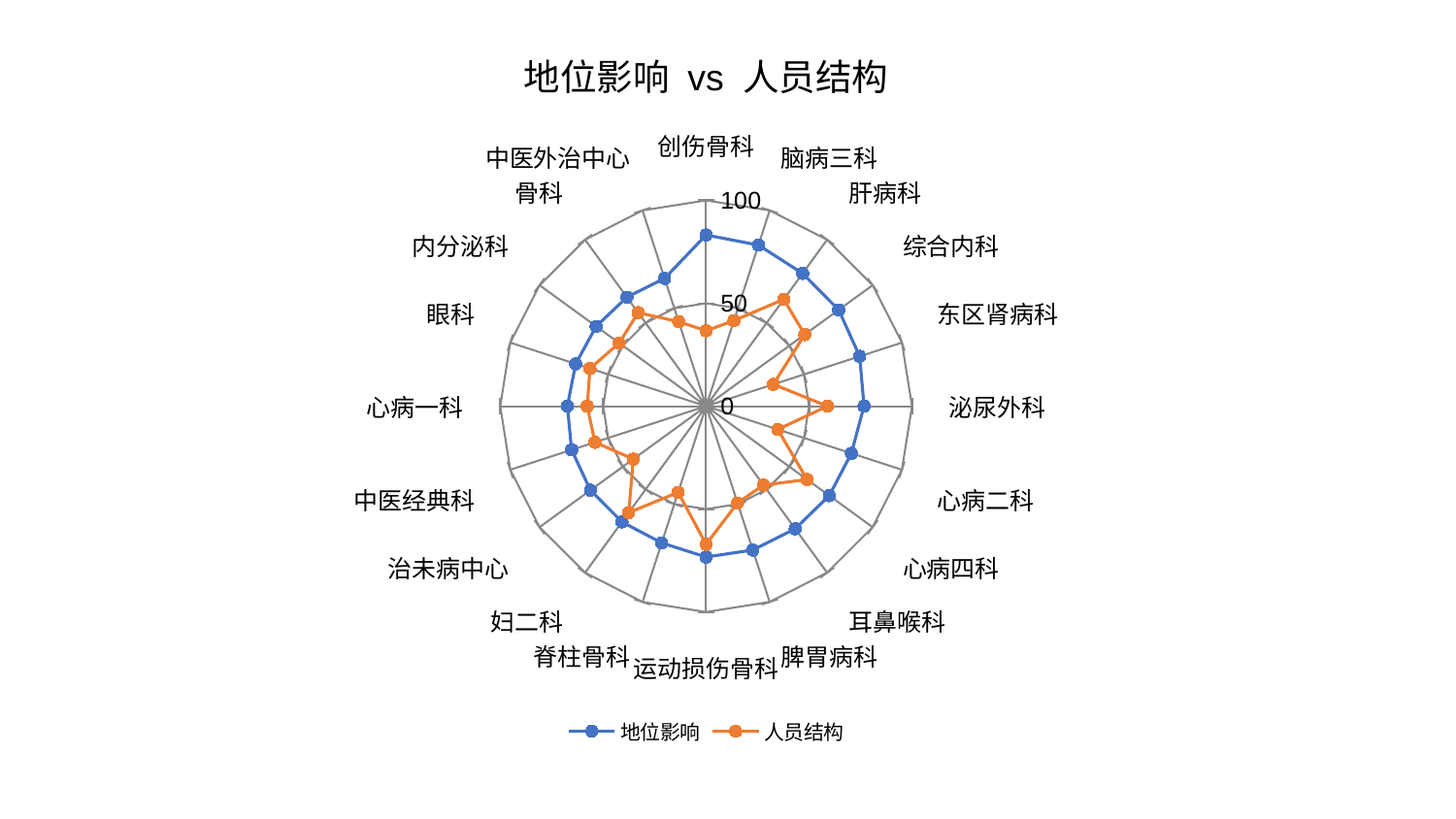

### Chart: 地位影响 vs 人员结构

| Category | 地位影响 | 人员结构 |
|---|---|---|
| 创伤骨科 | 83.21189990580868 | 36.64781801394242 |
| 脑病三科 | 82.30289378865035 | 43.724648555534614 |
| 肝病科 | 79.74504373065048 | 64.14735606821992 |
| 综合内科 | 79.6035475756267 | 59.243470012895344 |
| 东区肾病科 | 78.42923977099908 | 34.358957218788376 |
| 泌尿外科 | 76.70873309524377 | 58.92482128217952 |
| 心病二科 | 74.20422487763614 | 36.628126838369916 |
| 心病四科 | 73.93945752245568 | 60.633085401576444 |
| 耳鼻喉科 | 73.61917967211107 | 47.39724078590714 |
| 脾胃病科 | 73.48620757360807 | 49.45049519206729 |
| 运动损伤骨科 | 73.27462354651638 | 67.11376356019247 |
| 脊柱骨科 | 69.85749512689549 | 44.002027955408934 |
| 妇二科 | 69.52896617677325 | 63.94935485272591 |
| 治未病中心 | 69.4596934366743 | 43.72387322377544 |
| 中医经典科 | 68.680169804141 | 56.776863513622786 |
| 心病一科 | 67.37608292896364 | 57.76261880230392 |
| 眼科 | 66.59927234486295 | 59.308834838237274 |
| 内分泌科 | 66.01889464093341 | 52.200993379737845 |
| 骨科 | 65.47691933310065 | 56.193512596878605 |
| 中医外治中心 | 65.27776211080493 | 43.201126767237774 |
98